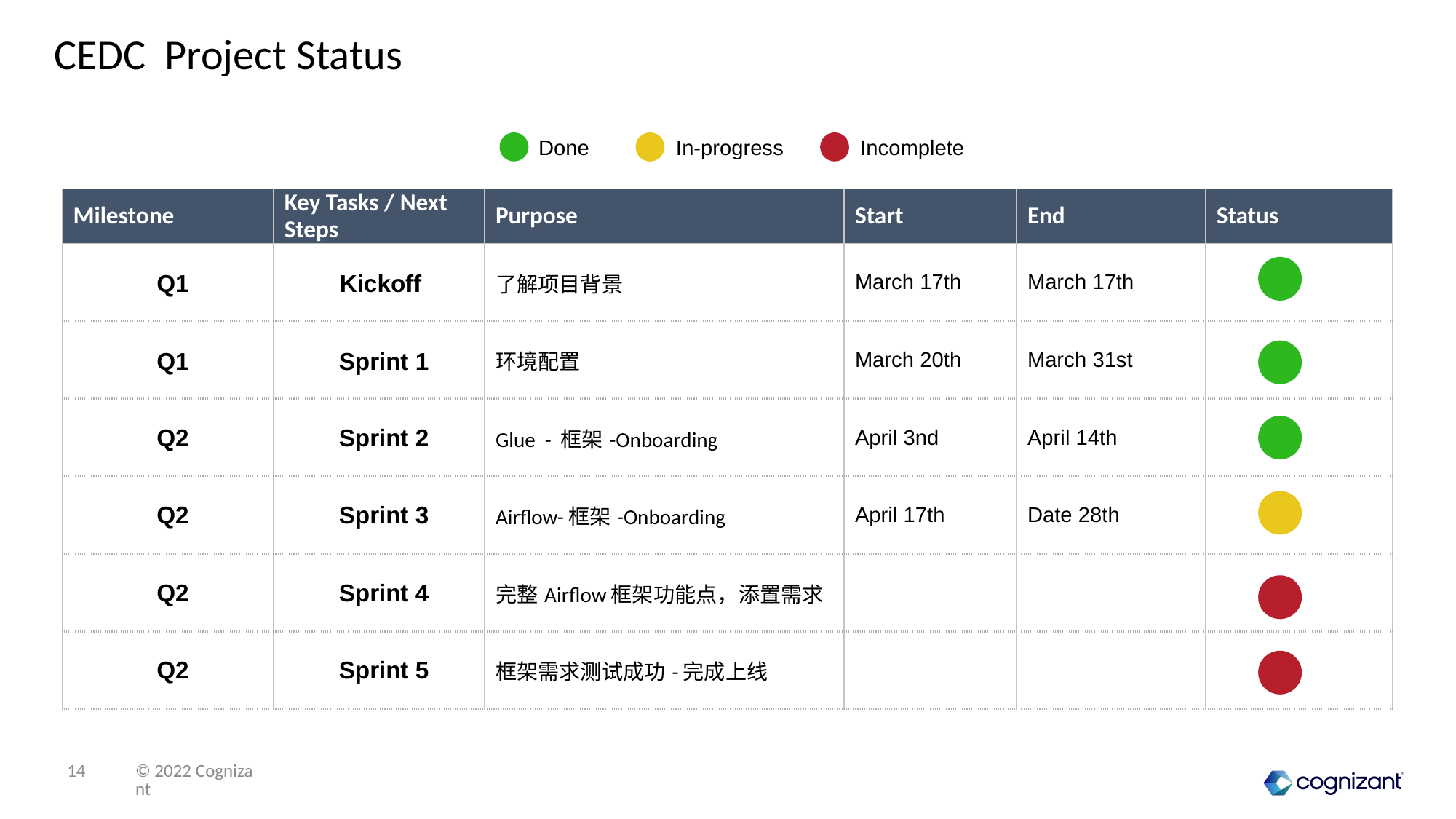

# CEDC  Project Status
Done
In-progress
Incomplete

| Milestone | Key Tasks / Next Steps | Purpose | Start | End | Status |
| --- | --- | --- | --- | --- | --- |
| Q1 | Kickoff | 了解项目背景 | March 17th | March 17th |  |
| Q1 | Sprint 1 | 环境配置 | March 20th | March 31st |  |
| Q2 | Sprint 2 | Glue - 框架-Onboarding | April 3nd | April 14th |  |
| Q2 | Sprint 3 | Airflow-框架-Onboarding | April 17th | Date 28th |  |
| Q2 | Sprint 4 | 完整Airflow框架功能点，添置需求 |  |  |  |
| Q2 | Sprint 5 | 框架需求测试成功-完成上线 |  |  |  |

14
© 2022 Cognizant